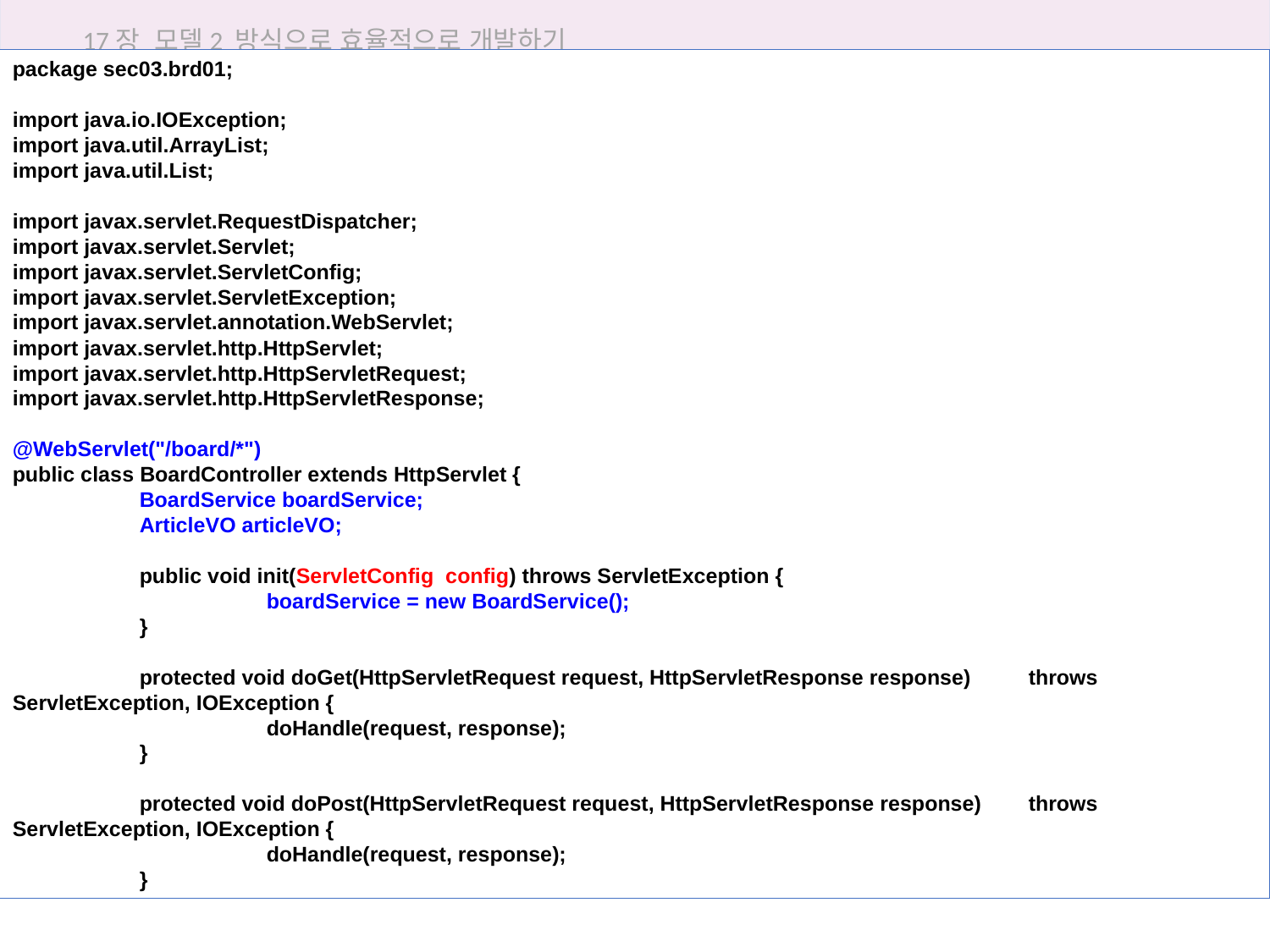

17장  모델2 방식으로 효율적으로 개발하기
package sec03.brd01;

import java.io.IOException;
import java.util.ArrayList;
import java.util.List;

import javax.servlet.RequestDispatcher;
import javax.servlet.Servlet;
import javax.servlet.ServletConfig;
import javax.servlet.ServletException;
import javax.servlet.annotation.WebServlet;
import javax.servlet.http.HttpServlet;
import javax.servlet.http.HttpServletRequest;
import javax.servlet.http.HttpServletResponse;

@WebServlet("/board/*")
public class BoardController extends HttpServlet {
	BoardService boardService;
	ArticleVO articleVO;

	public void init(ServletConfig  config) throws ServletException {
		boardService = new BoardService();
	}

	protected void doGet(HttpServletRequest request, HttpServletResponse response)	throws ServletException, IOException {
		doHandle(request, response);
	}

	protected void doPost(HttpServletRequest request, HttpServletResponse response)	throws ServletException, IOException {
		doHandle(request, response);
	}